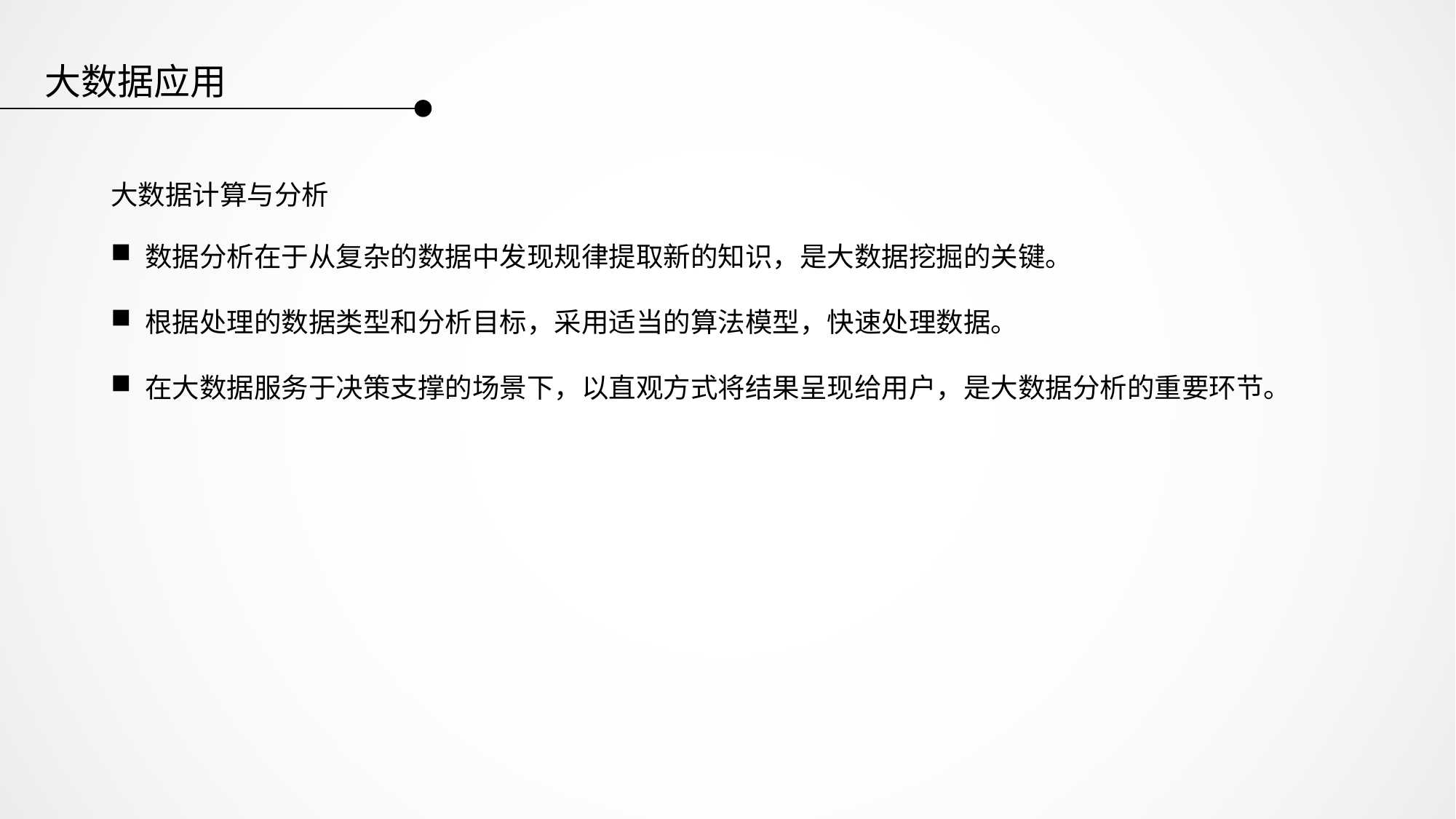

大数据应用

大数据计算与分析

数据分析在于从复杂的数据中发现规律提取新的知识，是大数据挖掘的关键。

根据处理的数据类型和分析目标，采用适当的算法模型，快速处理数据。

在大数据服务于决策支撑的场景下，以直观方式将结果呈现给用户，是大数据分析的重要环节。